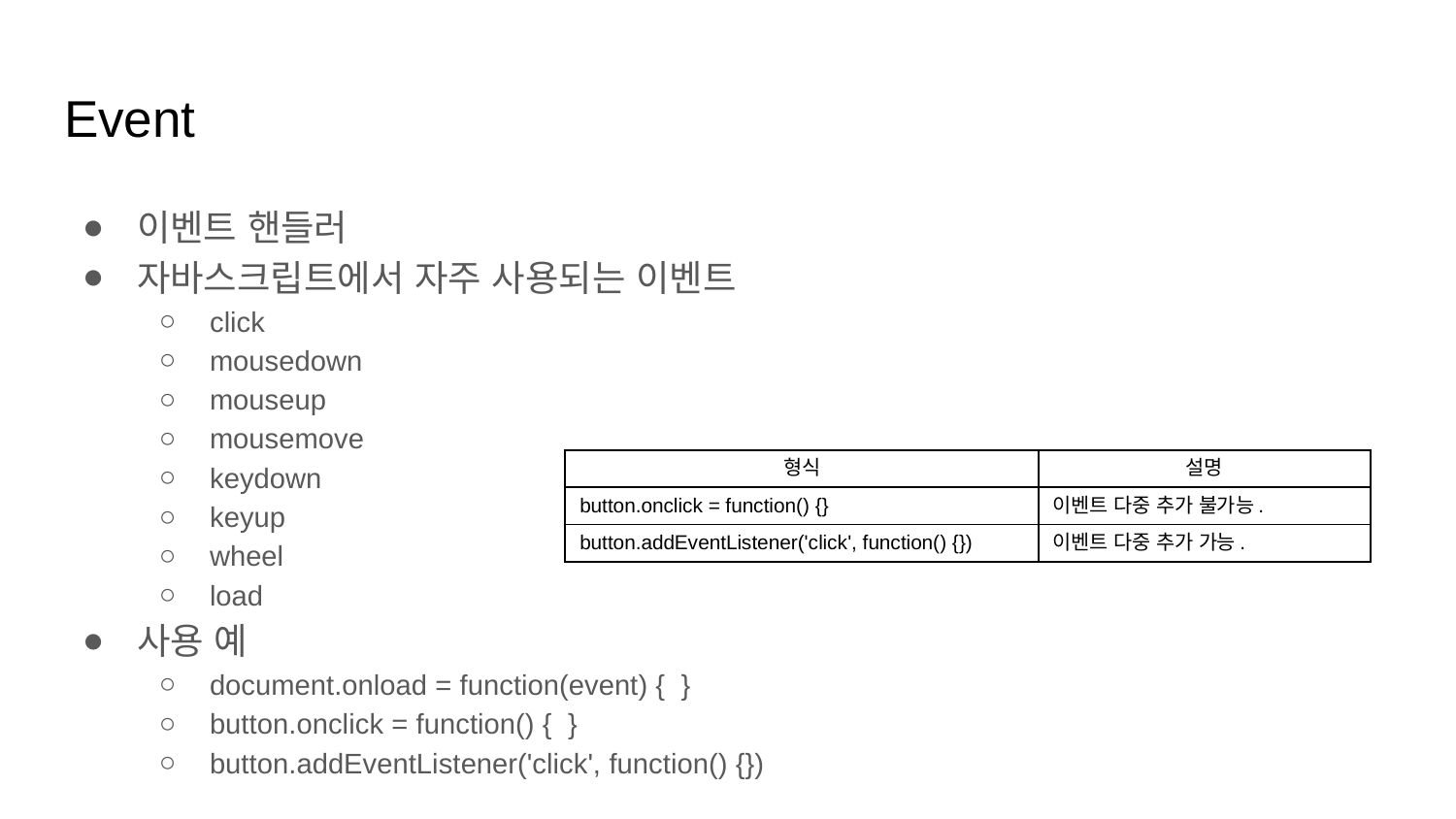

# Event
이벤트 핸들러
자바스크립트에서 자주 사용되는 이벤트
click
mousedown
mouseup
mousemove
keydown
keyup
wheel
load
사용 예
document.onload = function(event) {  }
button.onclick = function() {  }
button.addEventListener('click', function() {})
| 형식 | 설명 |
| --- | --- |
| button.onclick = function() {} | 이벤트 다중 추가 불가능. |
| button.addEventListener('click', function() {}) | 이벤트 다중 추가 가능. |